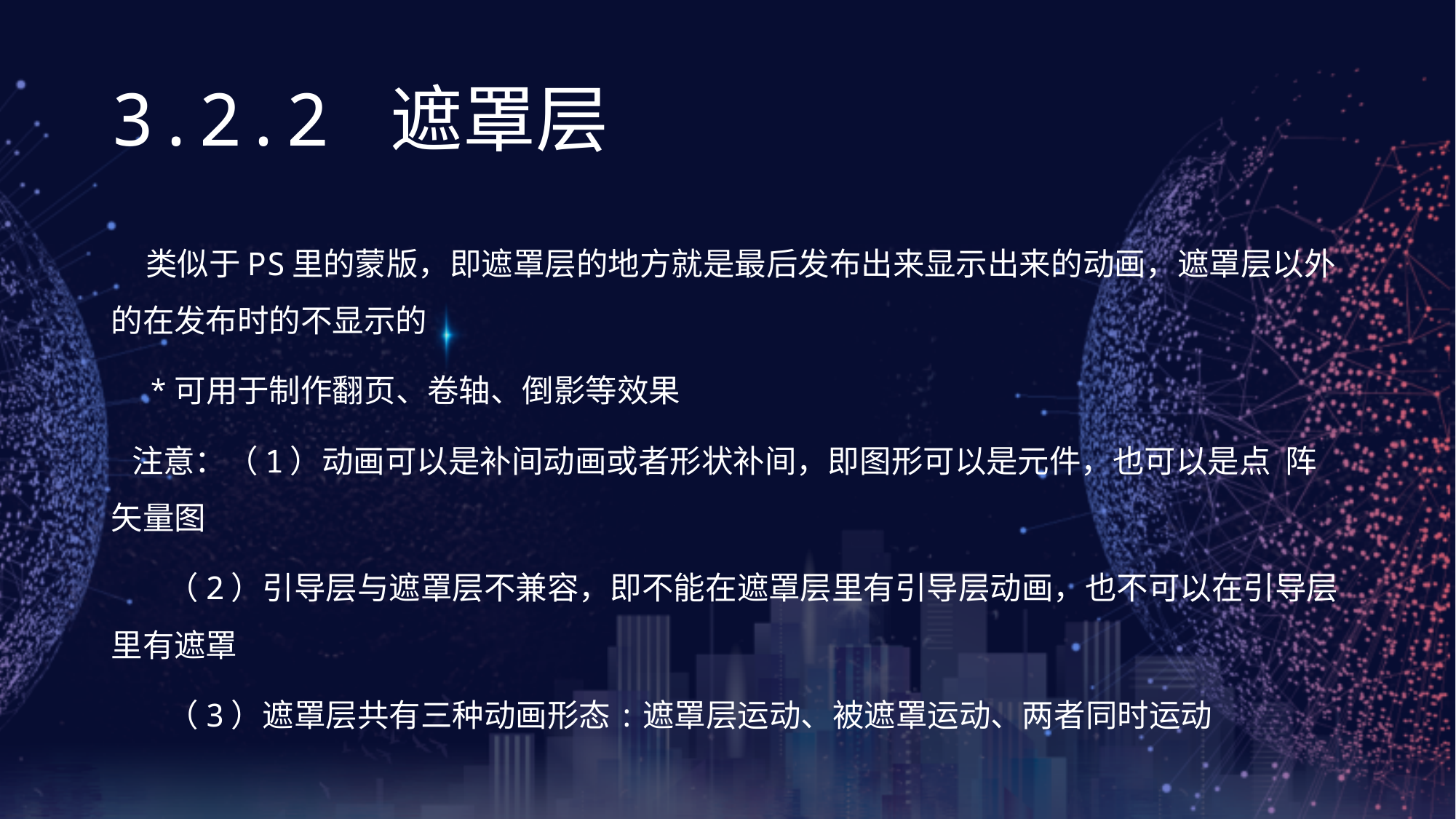

# 3.2.2 遮罩层
    类似于PS里的蒙版，即遮罩层的地方就是最后发布出来显示出来的动画，遮罩层以外的在发布时的不显示的
  *可用于制作翻页、卷轴、倒影等效果
  注意：（1）动画可以是补间动画或者形状补间，即图形可以是元件，也可以是点  阵矢量图
       （2）引导层与遮罩层不兼容，即不能在遮罩层里有引导层动画，也不可以在引导层里有遮罩
       （3）遮罩层共有三种动画形态:遮罩层运动、被遮罩运动、两者同时运动